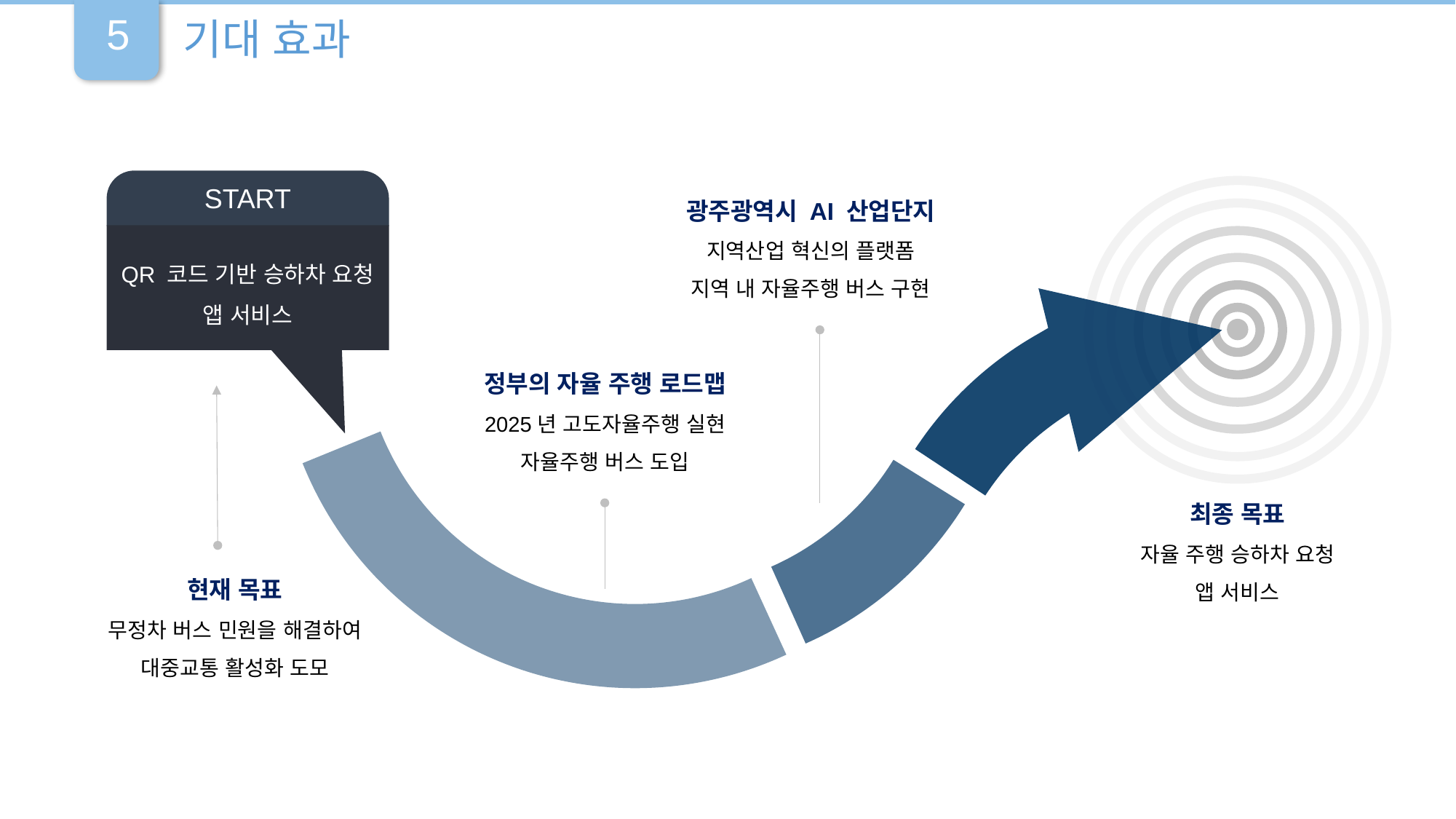

QR 코드 기반 승하차 요청 앱 서비스
광주광역시 AI 산업단지
지역산업 혁신의 플랫폼
지역 내 자율주행 버스 구현
START

정부의 자율 주행 로드맵
2025년 고도자율주행 실현
자율주행 버스 도입
최종 목표
자율 주행 승하차 요청
앱 서비스
현재 목표
무정차 버스 민원을 해결하여
대중교통 활성화 도모
5
기대 효과